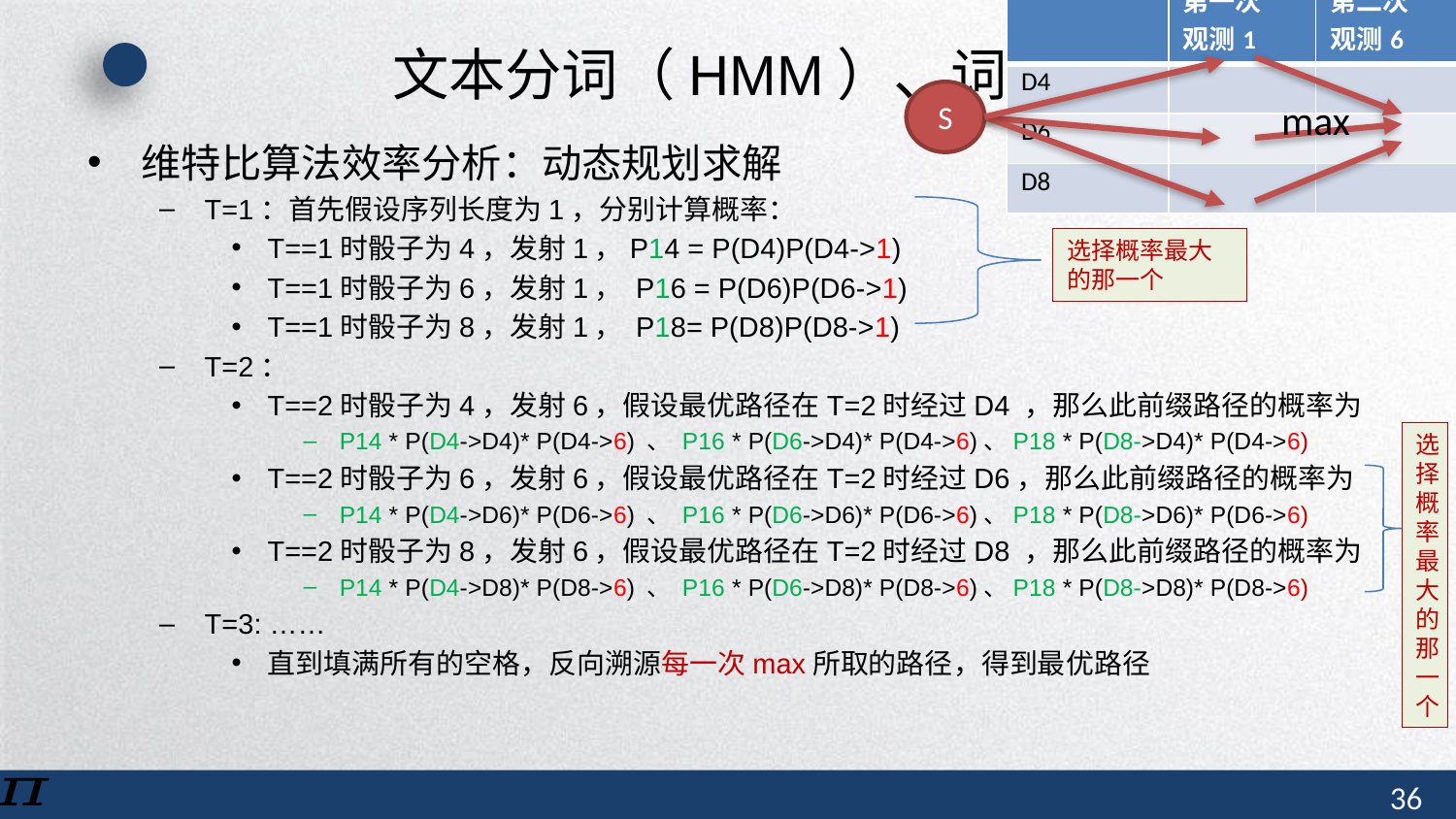

|  | 第一次 观测1 | 第二次 观测6 | 第三次 观测3 |
| --- | --- | --- | --- |
| D4 |  |  |  |
| D6 |  |  |  |
| D8 |  |  |  |
# 文本分词（HMM）、词云
max
S
E
维特比算法效率分析：动态规划求解
T=1：首先假设序列长度为1，分别计算概率：
T==1时骰子为4，发射1，P14 = P(D4)P(D4->1)
T==1时骰子为6，发射1， P16 = P(D6)P(D6->1)
T==1时骰子为8，发射1， P18= P(D8)P(D8->1)
T=2：
T==2时骰子为4，发射6，假设最优路径在T=2时经过D4 ，那么此前缀路径的概率为
P14 * P(D4->D4)* P(D4->6) 、 P16 * P(D6->D4)* P(D4->6)、P18 * P(D8->D4)* P(D4->6)
T==2时骰子为6，发射6，假设最优路径在T=2时经过D6，那么此前缀路径的概率为
P14 * P(D4->D6)* P(D6->6) 、 P16 * P(D6->D6)* P(D6->6)、P18 * P(D8->D6)* P(D6->6)
T==2时骰子为8，发射6，假设最优路径在T=2时经过D8 ，那么此前缀路径的概率为
P14 * P(D4->D8)* P(D8->6) 、 P16 * P(D6->D8)* P(D8->6)、P18 * P(D8->D8)* P(D8->6)
T=3: ……
直到填满所有的空格，反向溯源每一次max所取的路径，得到最优路径

选择概率最大的那一个
选择概率最大的那一个